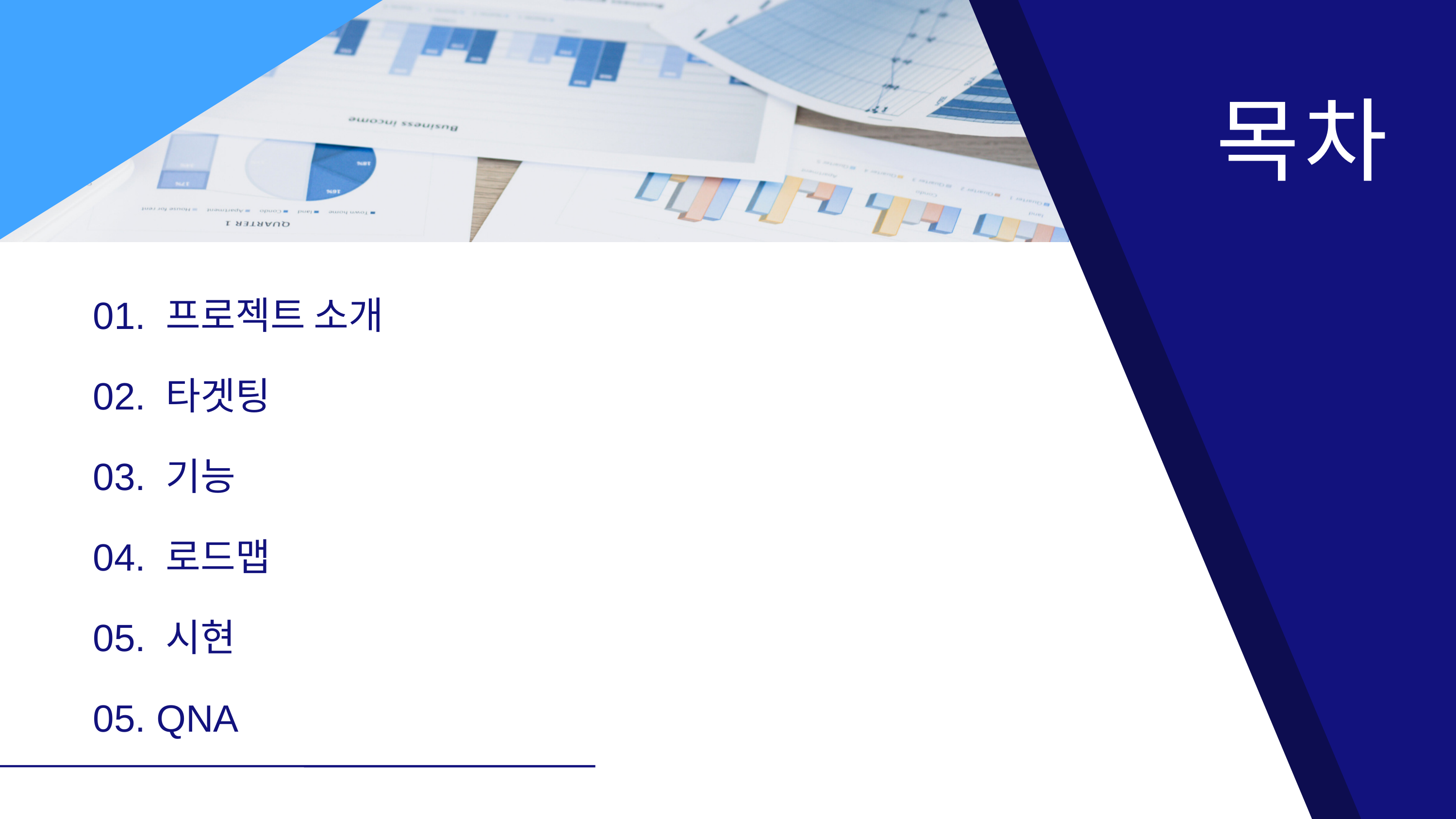

목차
01. 프로젝트 소개
02. 타겟팅
03. 기능
04. 로드맵
05. 시현
05. QNA